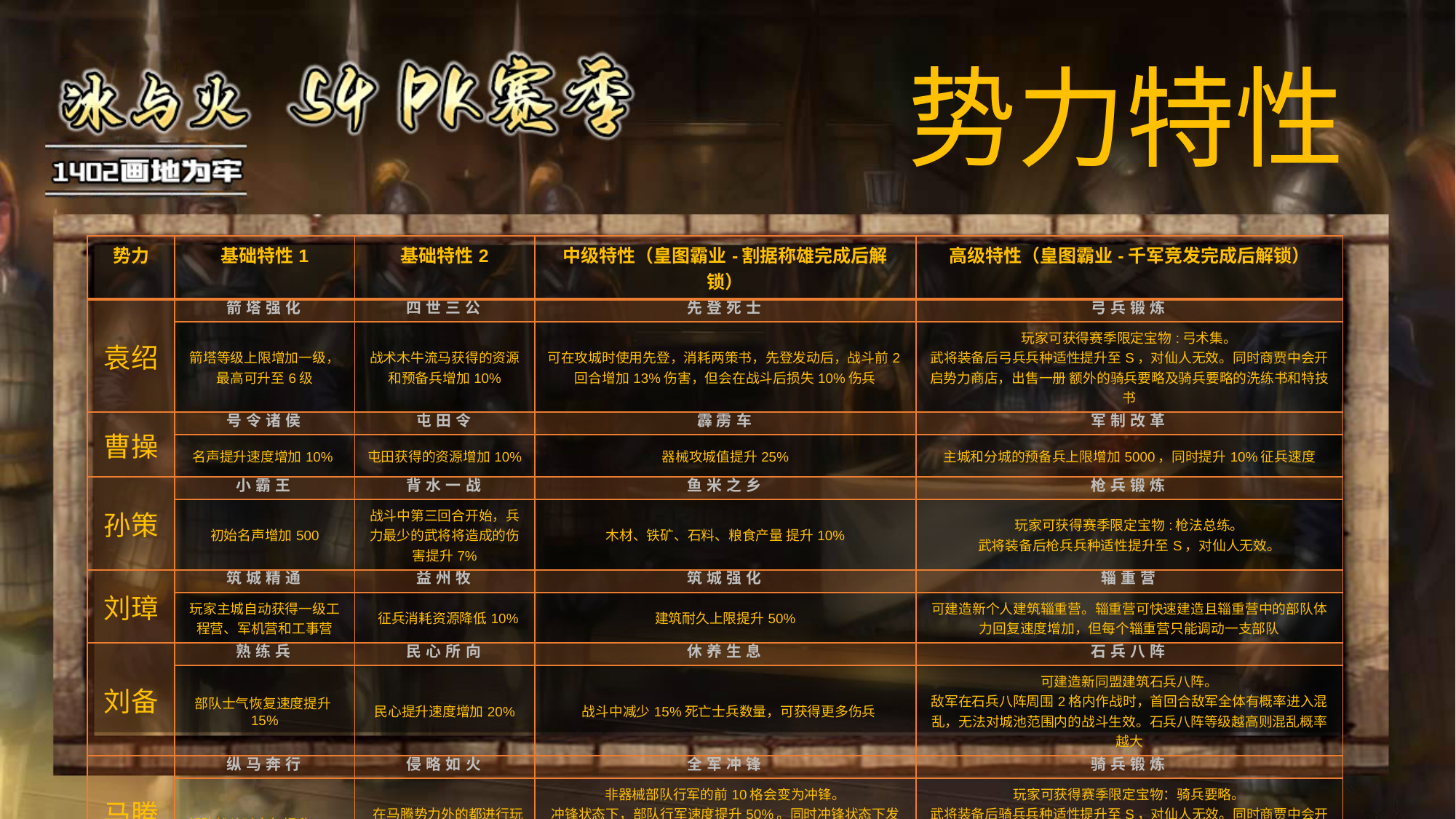

势力特性
| 势力 | 基础特性1 | 基础特性2 | 中级特性（皇图霸业-割据称雄完成后解锁） | 高级特性（皇图霸业-千军竞发完成后解锁） |
| --- | --- | --- | --- | --- |
| 袁绍 | 箭塔强化 | 四世三公 | 先登死士 | 弓兵锻炼 |
|  | 箭塔等级上限增加一级，最高可升至6级 | 战术木牛流马获得的资源和预备兵增加10% | 可在攻城时使用先登，消耗两策书，先登发动后，战斗前2回合增加13%伤害，但会在战斗后损失10%伤兵 | 玩家可获得赛季限定宝物:弓术集。 武将装备后弓兵兵种适性提升至S，对仙人无效。同时商贾中会开启势力商店，出售一册 额外的骑兵要略及骑兵要略的洗练书和特技书 |
| 曹操 | 号令诸侯 | 屯田令 | 霹雳车 | 军制改革 |
|  | 名声提升速度增加10% | 屯田获得的资源增加10% | 器械攻城值提升25% | 主城和分城的预备兵上限增加5000，同时提升10%征兵速度 |
| 孙策 | 小霸王 | 背水一战 | 鱼米之乡 | 枪兵锻炼 |
|  | 初始名声增加500 | 战斗中第三回合开始，兵力最少的武将将造成的伤害提升7% | 木材、铁矿、石料、粮食产量 提升10% | 玩家可获得赛季限定宝物:枪法总练。 武将装备后枪兵兵种适性提升至S，对仙人无效。 |
| 刘璋 | 筑城精通 | 益州牧 | 筑城强化 | 辎重营 |
|  | 玩家主城自动获得一级工程营、军机营和工事营 | 征兵消耗资源降低10% | 建筑耐久上限提升50% | 可建造新个人建筑辎重营。辎重营可快速建造且辎重营中的部队体力回复速度增加，但每个辎重营只能调动一支部队 |
| 刘备 | 熟练兵 | 民心所向 | 休养生息 | 石兵八阵 |
|  | 部队士气恢复速度提升15% | 民心提升速度增加20% | 战斗中减少15%死亡士兵数量，可获得更多伤兵 | 可建造新同盟建筑石兵八阵。 敌军在石兵八阵周围2格内作战时，首回合敌军全体有概率进入混乱，无法对城池范围内的战斗生效。石兵八阵等级越高则混乱概率越大 |
| 马腾 | 纵马奔行 | 侵略如火 | 全军冲锋 | 骑兵锻炼 |
|  | 部队战斗时士气提升15% | 在马腾势力外的都进行玩家间战斗时士气提升25 | 非器械部队行军的前10格会变为冲锋。 冲锋状态下，部队行军速度提升50%。同时冲锋状态下发生战斗时，武将首回合内首次造成伤害时会触发一次与武将速度和兵力影响的伤害 | 玩家可获得赛季限定宝物：骑兵要略。 武将装备后骑兵兵种适性提升至S，对仙人无效。同时商贾中会开启势力商店，出售一册额外的骑兵要略及骑兵要略的洗练书和特技书 |